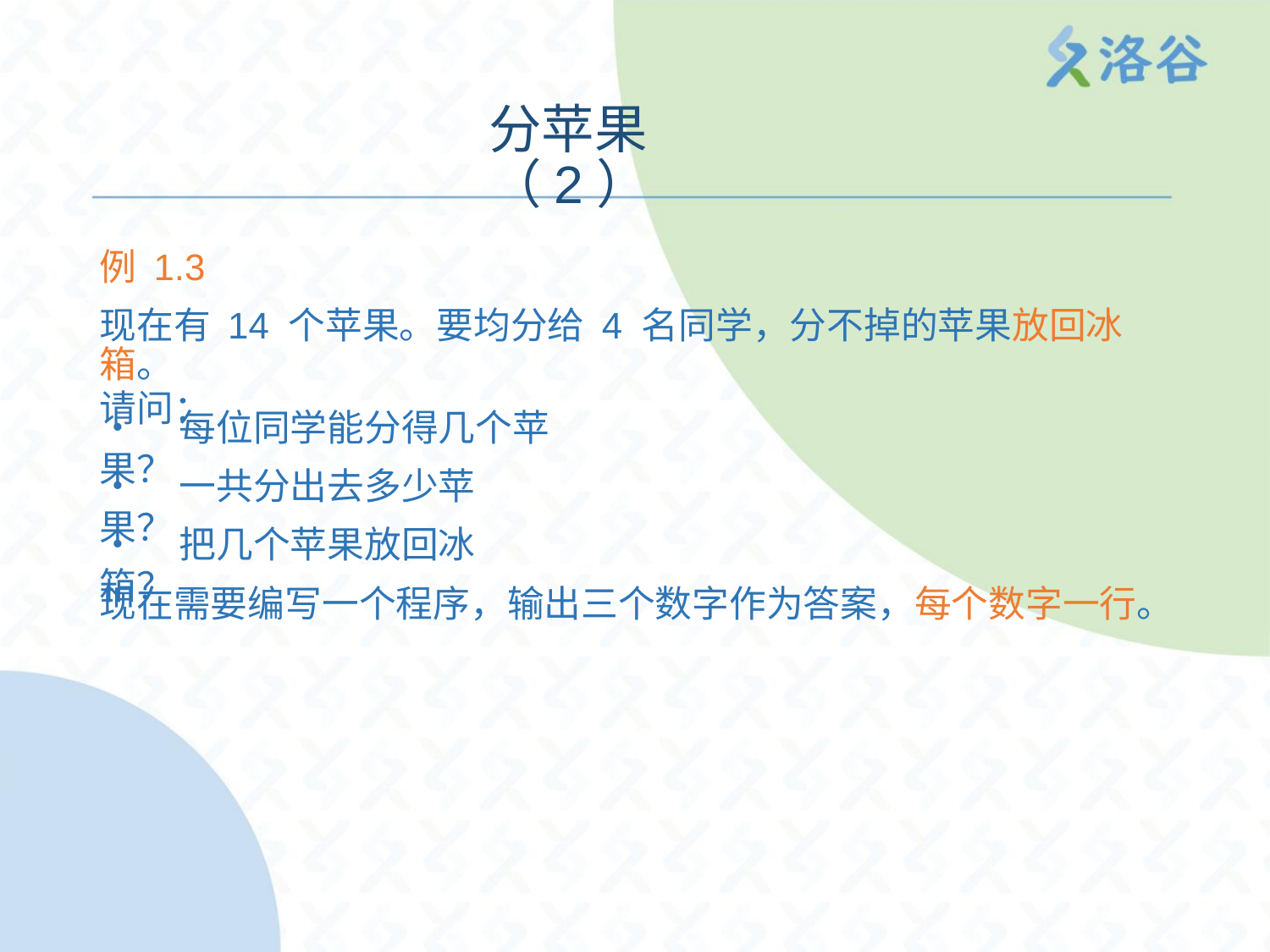

分苹果（2）
例 1.3
现在有 14 个苹果。要均分给 4 名同学，分不掉的苹果放回冰箱。
请问：
• 每位同学能分得几个苹果？
• 一共分出去多少苹果？
• 把几个苹果放回冰箱？
现在需要编写一个程序，输出三个数字作为答案，每个数字一行。